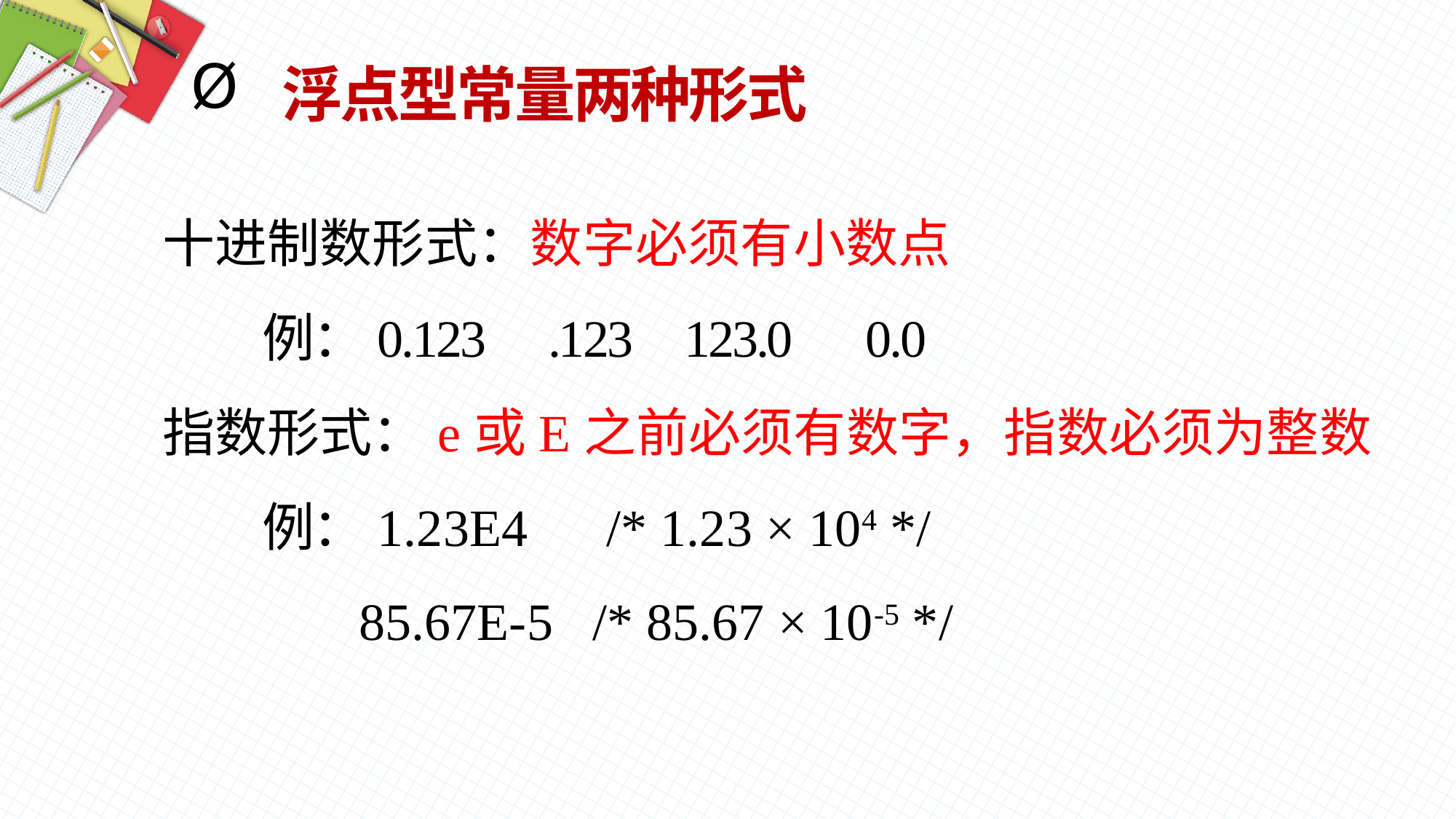

浮点型常量两种形式
十进制数形式：数字必须有小数点
         例：0.123      .123     123.0       0.0
指数形式：e或E之前必须有数字，指数必须为整数
         例：1.23E4      /* 1.23 × 104 */
               85.67E-5   /* 85.67 × 10-5 */